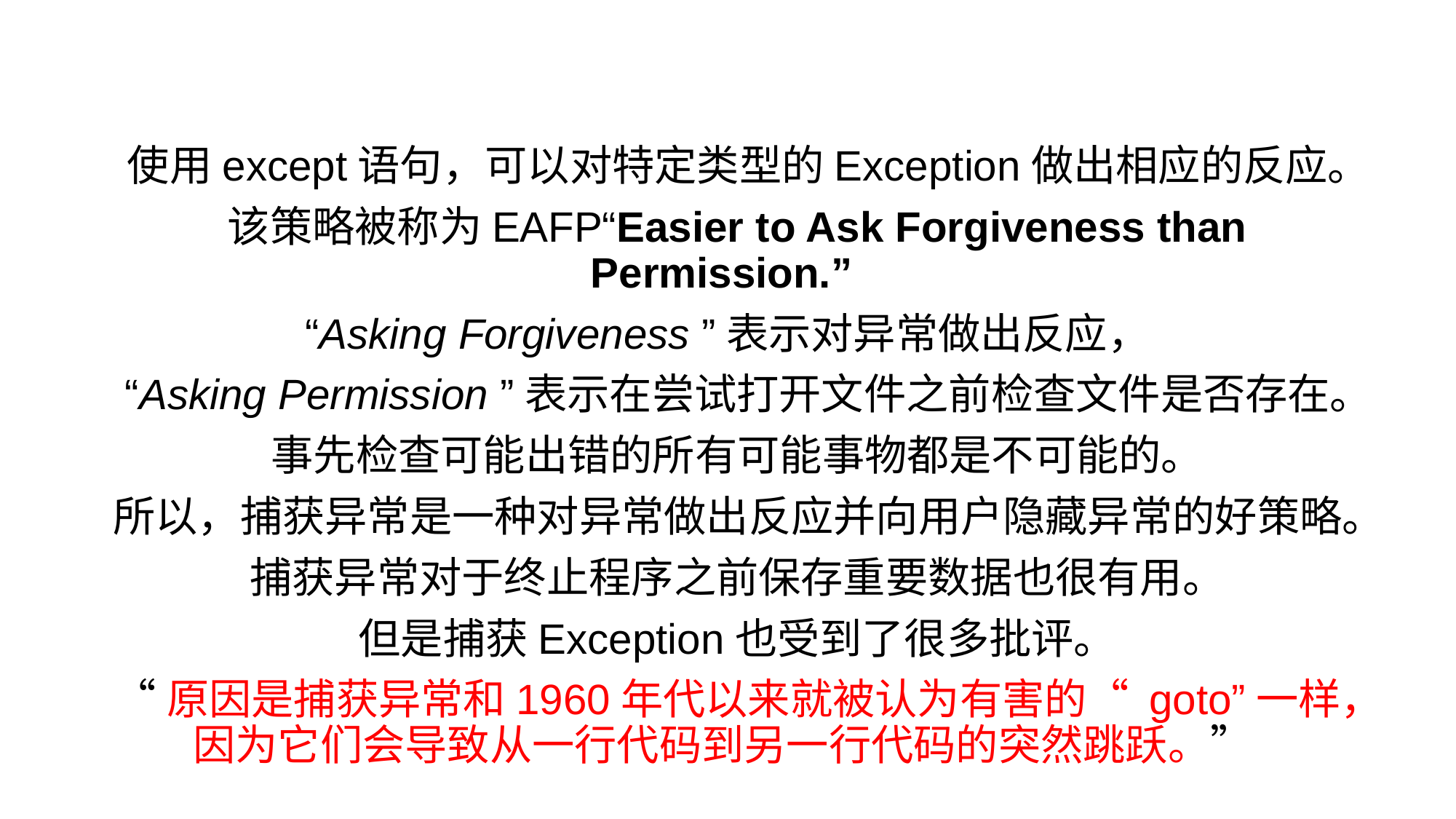

使用except语句，可以对特定类型的Exception做出相应的反应。
 该策略被称为EAFP“Easier to Ask Forgiveness than Permission.”
“Asking Forgiveness ”表示对异常做出反应，
“Asking Permission ”表示在尝试打开文件之前检查文件是否存在。
 事先检查可能出错的所有可能事物都是不可能的。
所以，捕获异常是一种对异常做出反应并向用户隐藏异常的好策略。
 捕获异常对于终止程序之前保存重要数据也很有用。
 但是捕获Exception也受到了很多批评。
“原因是捕获异常和1960年代以来就被认为有害的“ goto”一样，因为它们会导致从一行代码到另一行代码的突然跳跃。”